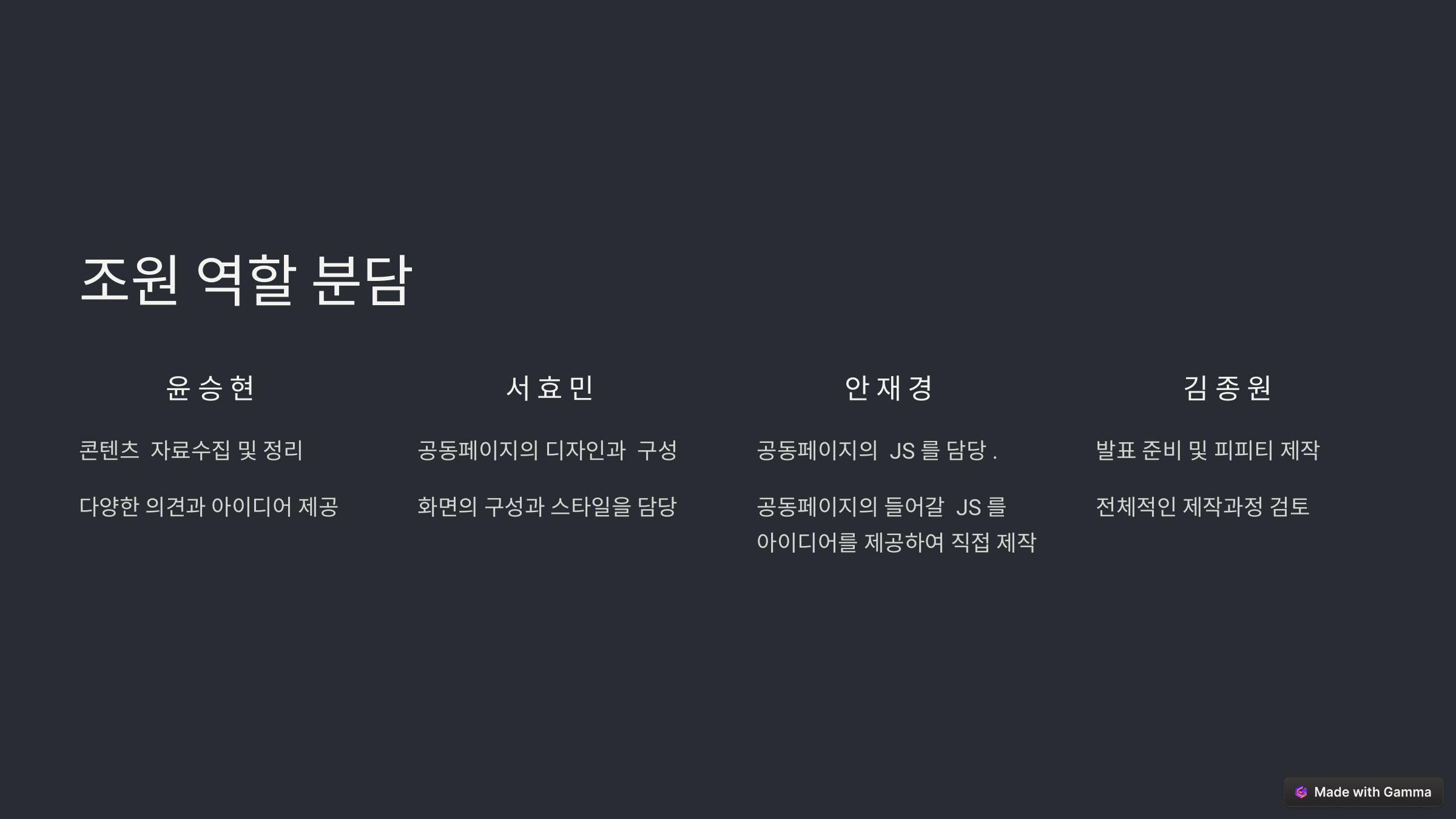

조원 역할 분담
           윤 승 현
             서 효 민
             안 재 경
             김 종 원
콘텐츠  자료수집 및 정리
공동페이지의 디자인과  구성
공동페이지의 JS를 담당.
발표 준비 및 피피티 제작
다양한 의견과 아이디어 제공
화면의 구성과 스타일을 담당
공동페이지의 들어갈 JS를
아이디어를 제공하여 직접 제작
전체적인 제작과정 검토